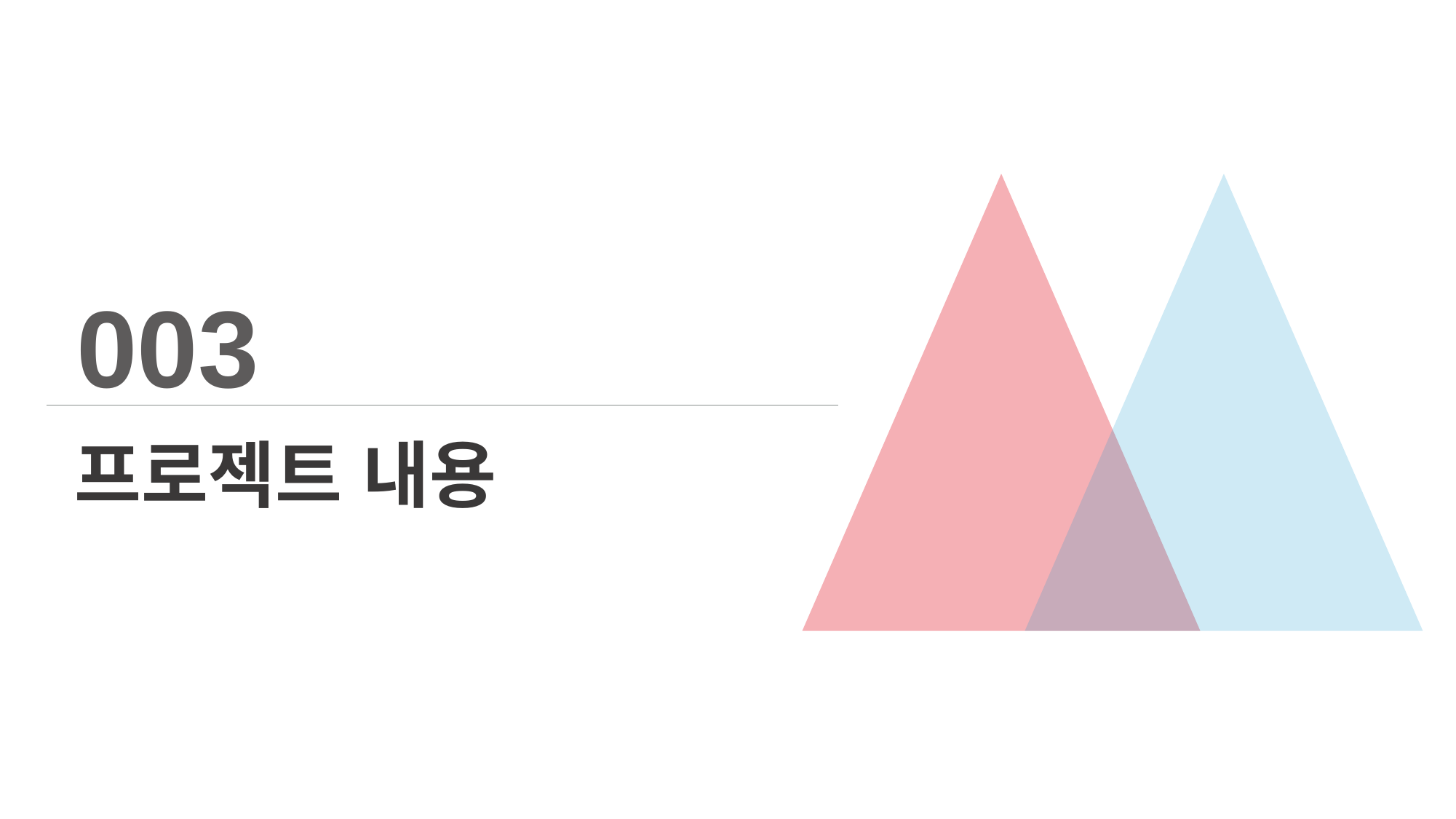

003
프로젝트 내용

Copyrightⓒ. Saebyeol Yu. All Rights Reserved.